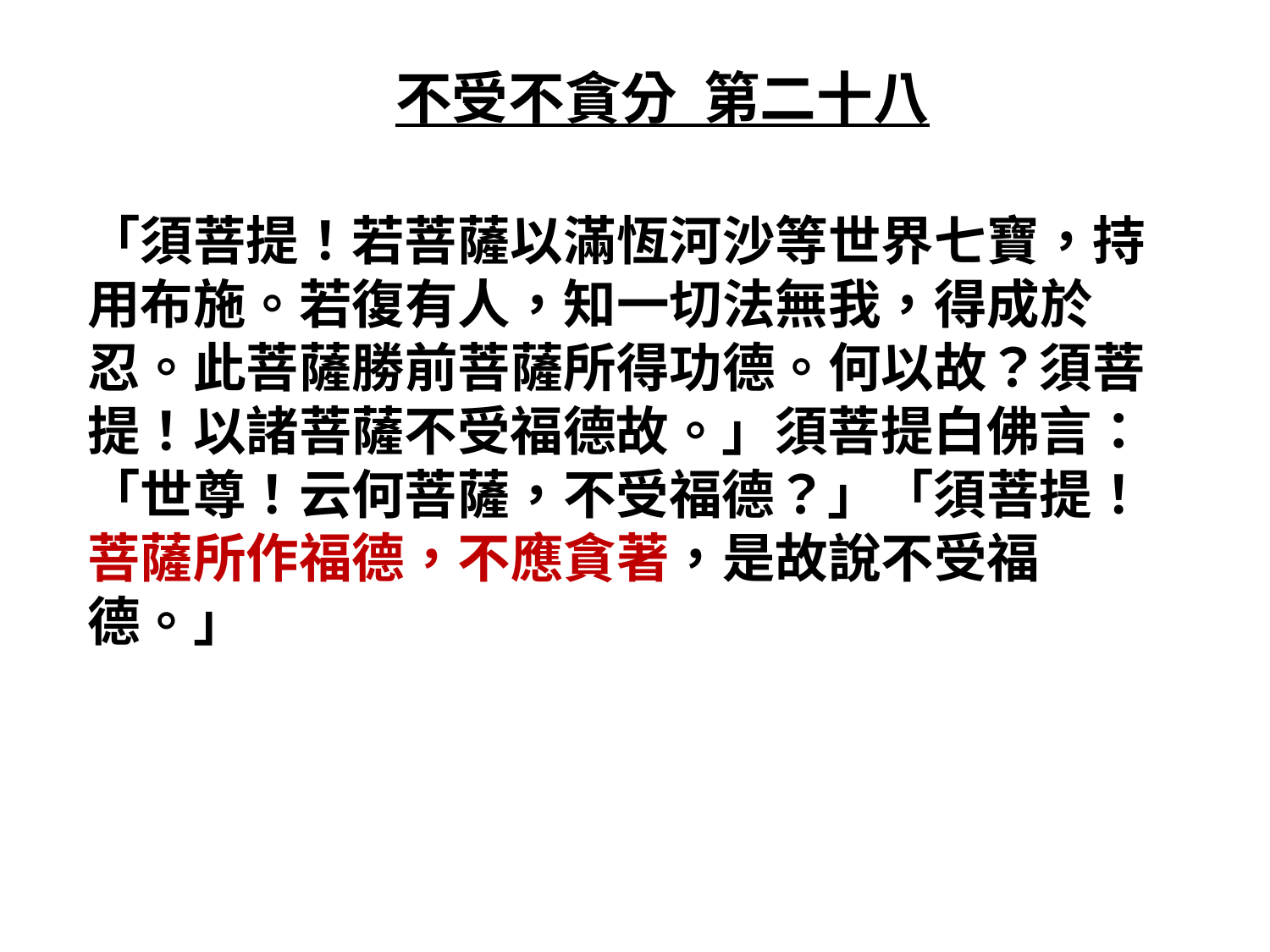

不受不貪分  第二十八
「須菩提！若菩薩以滿恆河沙等世界七寶，持用布施。若復有人，知一切法無我，得成於忍。此菩薩勝前菩薩所得功德。何以故？須菩提！以諸菩薩不受福德故。」須菩提白佛言：「世尊！云何菩薩，不受福德？」「須菩提！菩薩所作福德，不應貪著，是故說不受福德。」